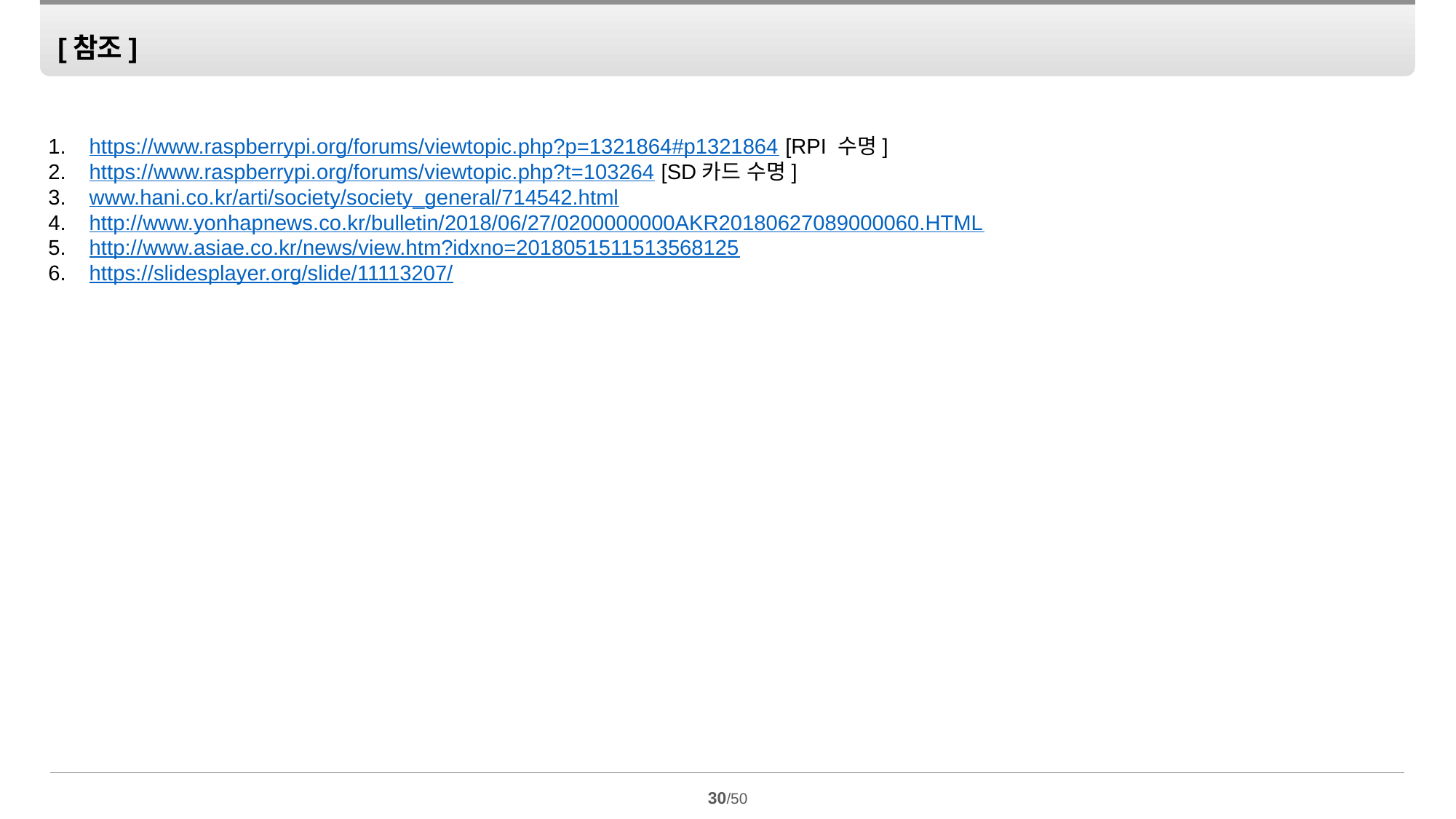

[참조]
https://www.raspberrypi.org/forums/viewtopic.php?p=1321864#p1321864 [RPI 수명]
https://www.raspberrypi.org/forums/viewtopic.php?t=103264 [SD카드 수명]
www.hani.co.kr/arti/society/society_general/714542.html
http://www.yonhapnews.co.kr/bulletin/2018/06/27/0200000000AKR20180627089000060.HTML
http://www.asiae.co.kr/news/view.htm?idxno=2018051511513568125
https://slidesplayer.org/slide/11113207/